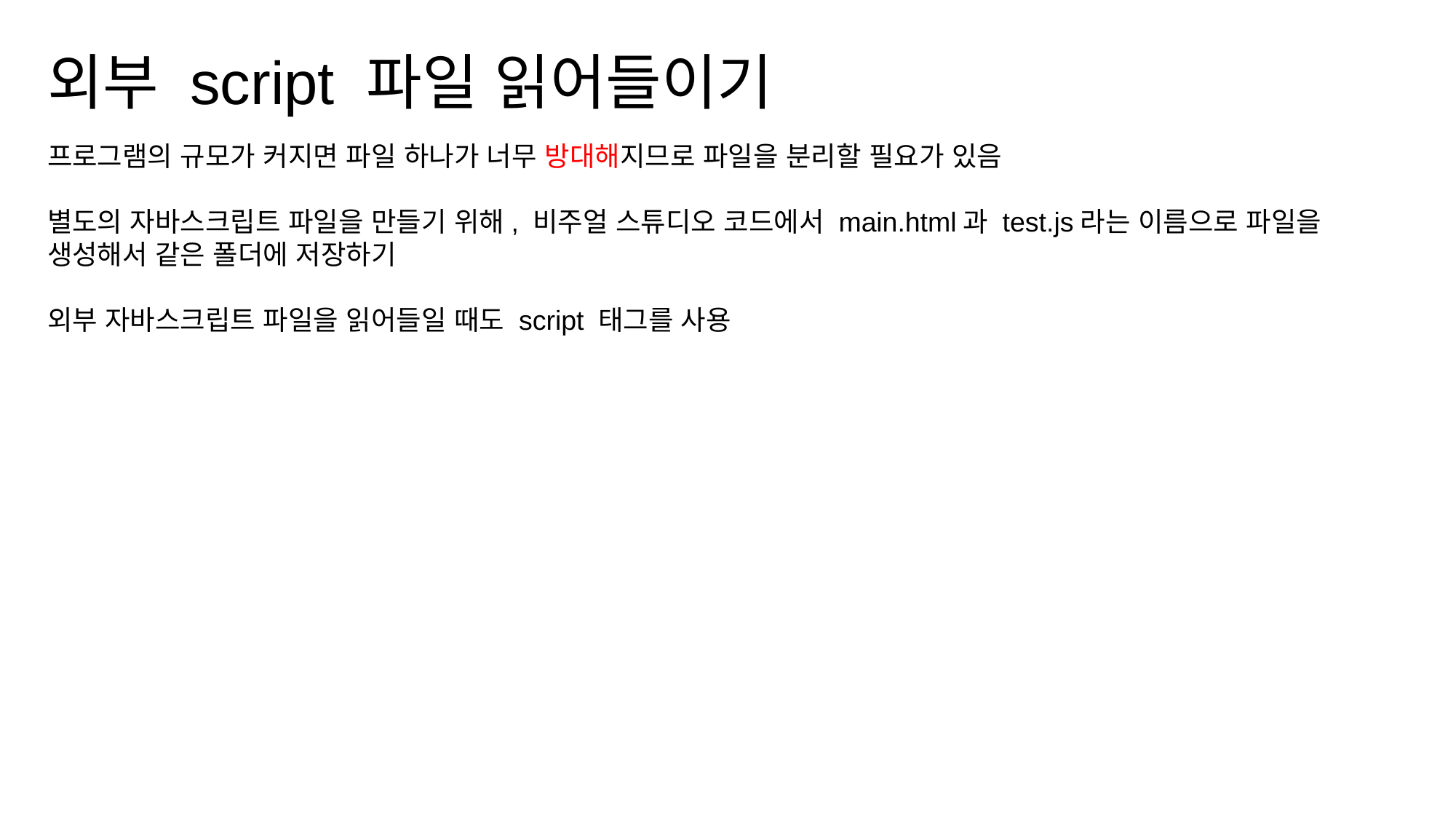

외부 script 파일 읽어들이기
프로그램의 규모가 커지면 파일 하나가 너무 방대해지므로 파일을 분리할 필요가 있음

별도의 자바스크립트 파일을 만들기 위해, 비주얼 스튜디오 코드에서 main.html과 test.js라는 이름으로 파일을 생성해서 같은 폴더에 저장하기

외부 자바스크립트 파일을 읽어들일 때도 script 태그를 사용